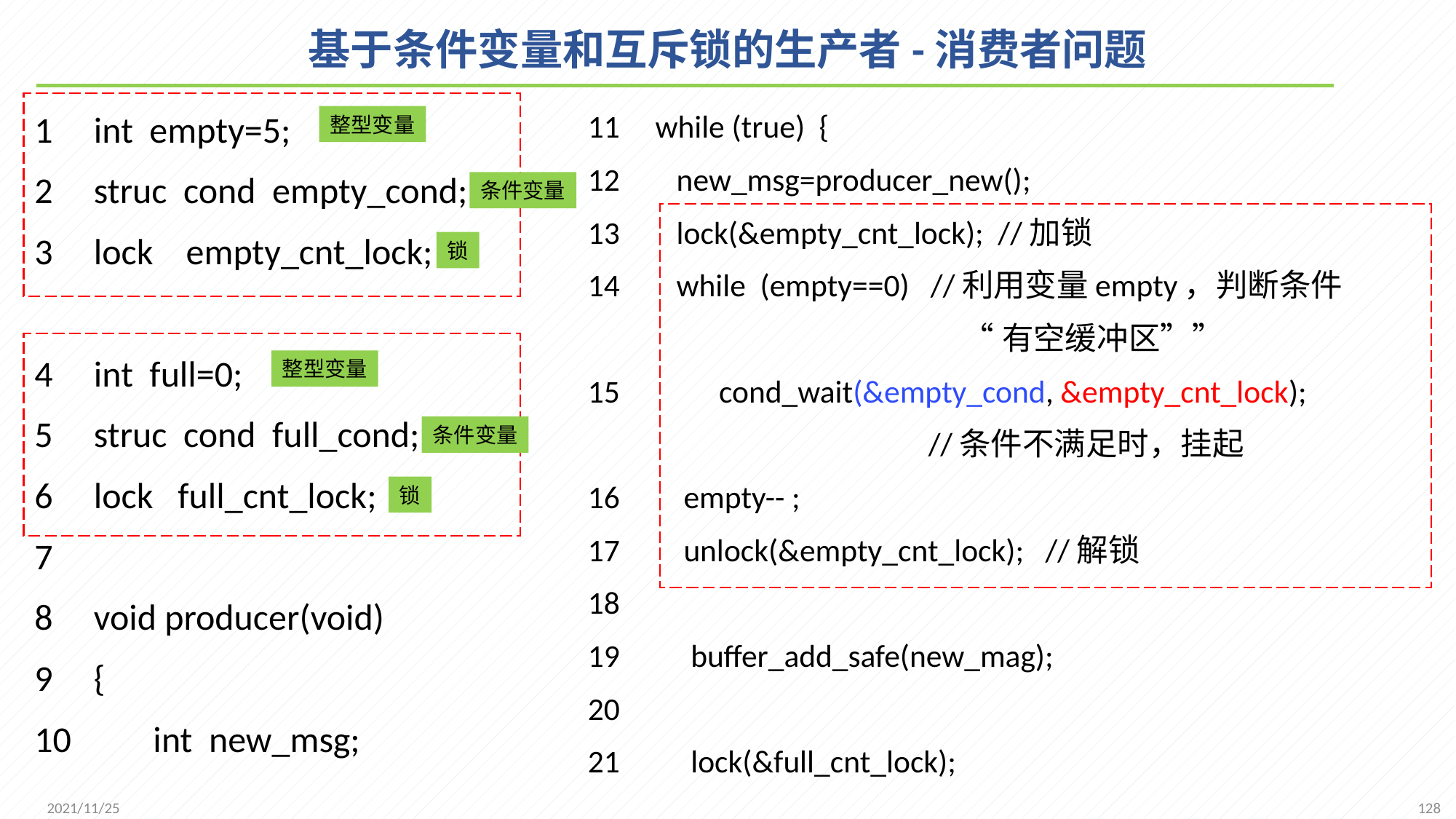

# 基于条件变量和互斥锁的生产者-消费者问题
1     int  empty=5;
2     struc  cond  empty_cond;
3     lock    empty_cnt_lock;

4     int  full=0;
5     struc  cond  full_cond;
6     lock   full_cnt_lock;
7
8     void producer(void)
9     {
10          int  new_msg;

11     while (true)  {
12        new_msg=producer_new();
13        lock(&empty_cnt_lock);  //加锁
14        while  (empty==0)   //利用变量empty，判断条件
                                                     “有空缓冲区””
15              cond_wait(&empty_cond, &empty_cnt_lock);
                                                //条件不满足时，挂起
16         empty-- ;
17         unlock(&empty_cnt_lock);   //解锁
18
19          buffer_add_safe(new_mag);
20
21          lock(&full_cnt_lock);
整型变量
条件变量

锁

整型变量
条件变量
锁
128
2021/11/25